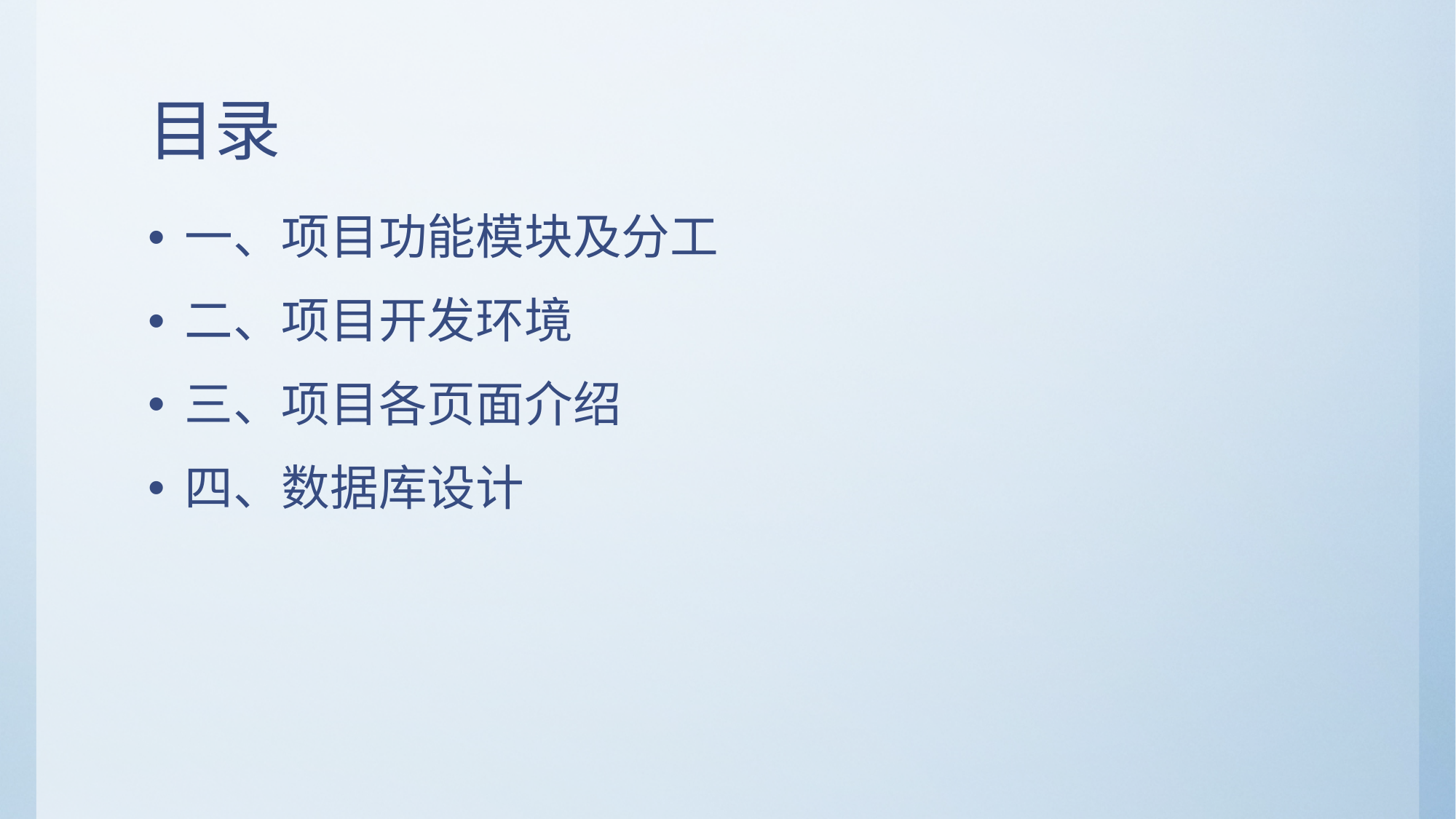

# 目录
一、项目功能模块及分工
二、项目开发环境
三、项目各页面介绍
四、数据库设计